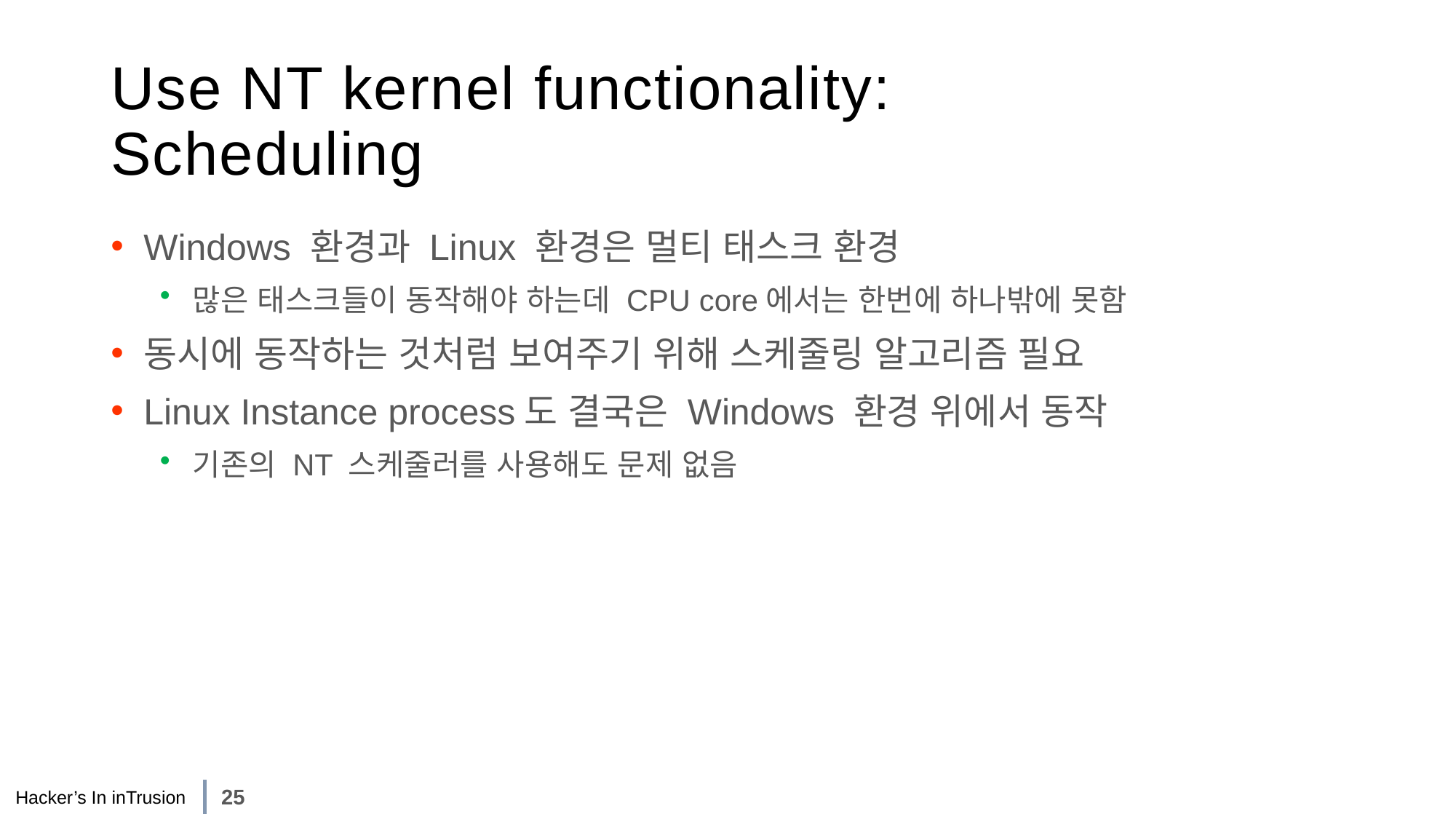

# Use NT kernel functionality: Scheduling
Windows 환경과 Linux 환경은 멀티 태스크 환경
많은 태스크들이 동작해야 하는데 CPU core에서는 한번에 하나밖에 못함
동시에 동작하는 것처럼 보여주기 위해 스케줄링 알고리즘 필요
Linux Instance process도 결국은 Windows 환경 위에서 동작
기존의 NT 스케줄러를 사용해도 문제 없음